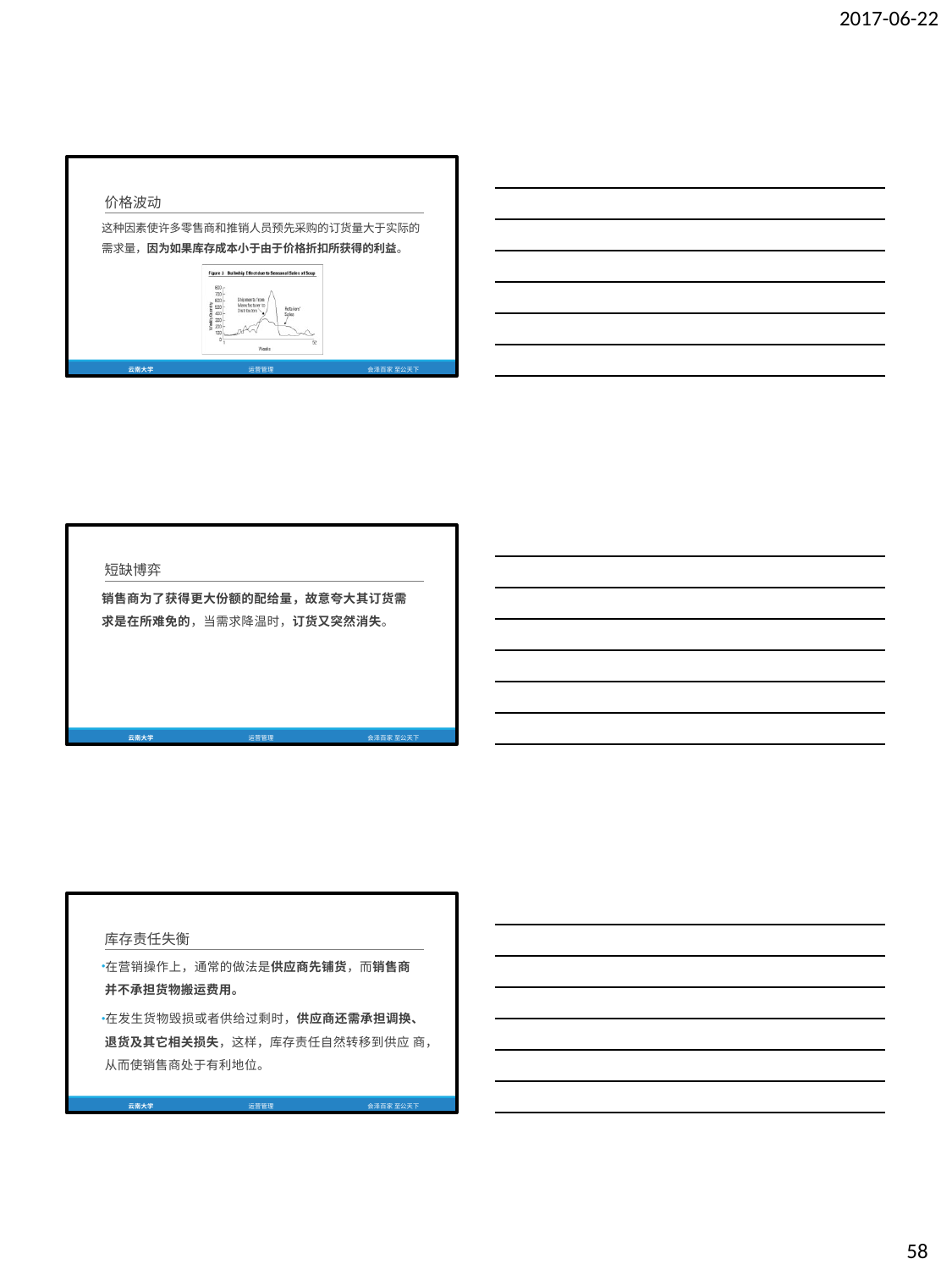

2017-06-22

价格波动
这种因素使许多零售商和推销人员预先采购的订货量大于实际的 需求量，因为如果库存成本小于由于价格折扣所获得的利益。

云南大学
运营管理
会泽百家 至公天下

短缺博弈
销售商为了获得更大份额的配给量，故意夸大其订货需 求是在所难免的，当需求降温时，订货又突然消失。

云南大学
运营管理
会泽百家 至公天下

库存责任失衡
在营销操作上，通常的做法是供应商先铺货，而销售商 并不承担货物搬运费用。
在发生货物毁损或者供给过剩时，供应商还需承担调换、 退货及其它相关损失，这样，库存责任自然转移到供应 商，从而使销售商处于有利地位。

云南大学
运营管理
会泽百家 至公天下

58